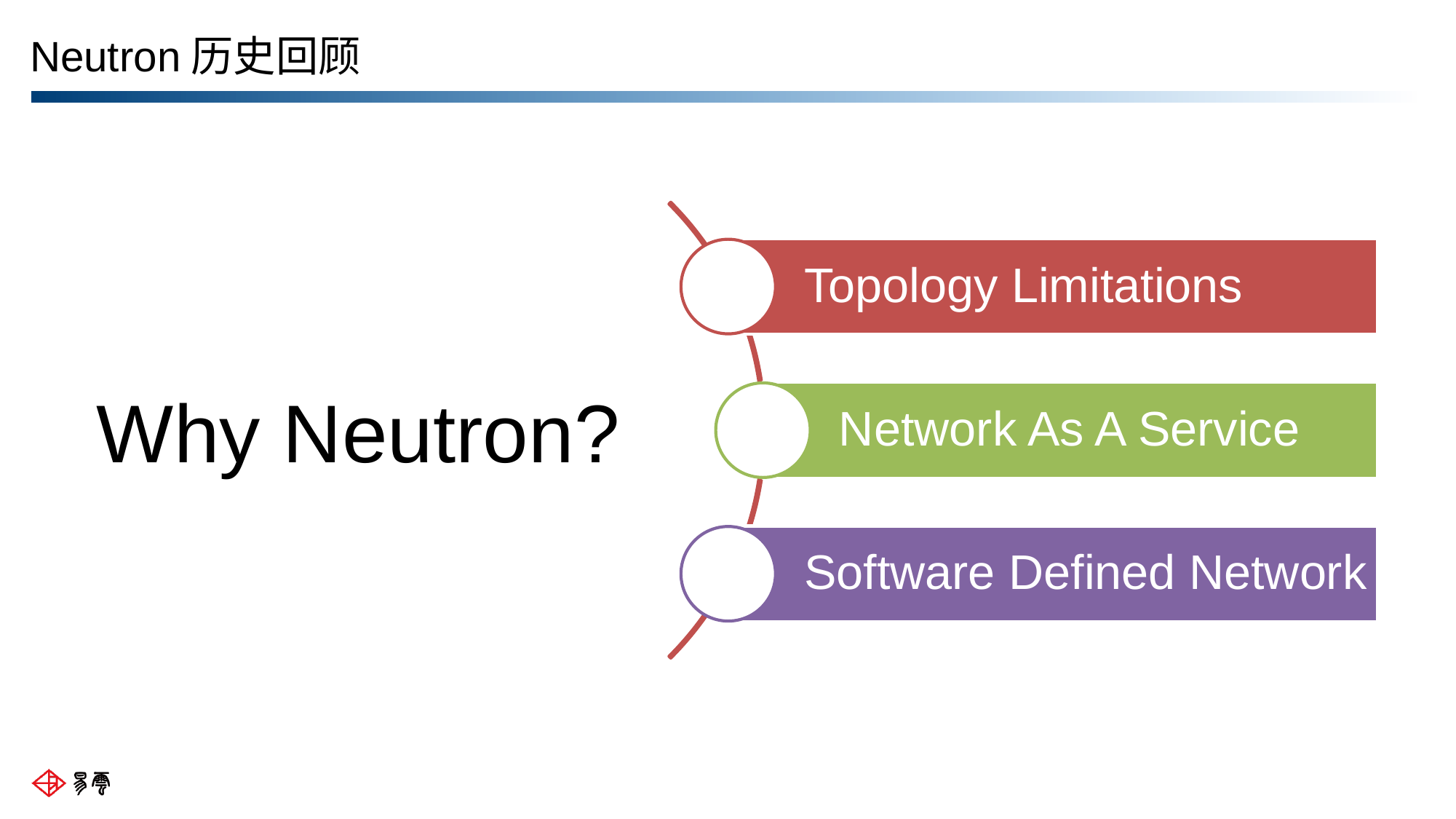

Neutron历史回顾
Topology Limitations
Network As A Service
Software Defined Network
Why Neutron?